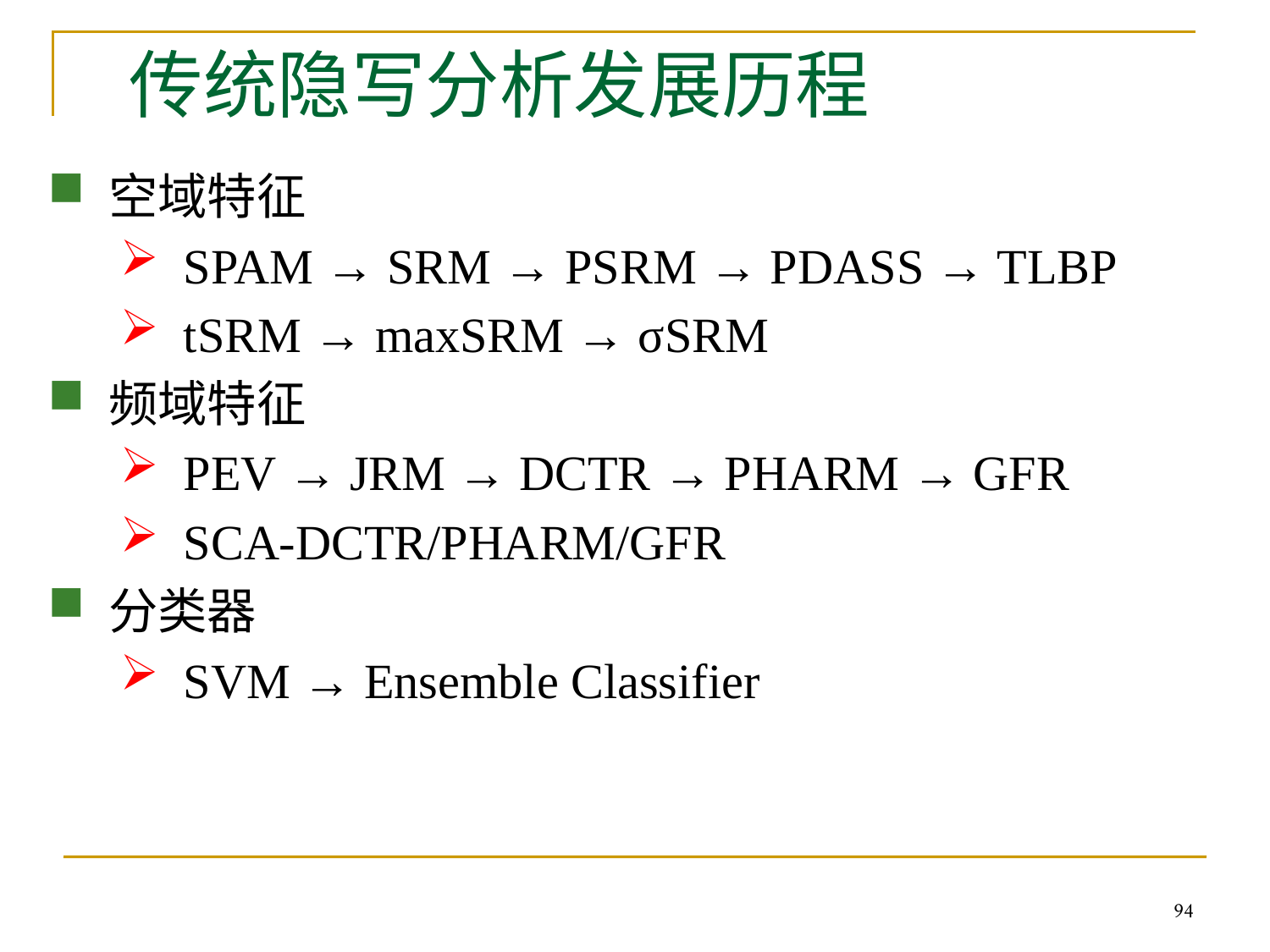

# 传统隐写分析发展历程
空域特征
SPAM → SRM → PSRM → PDASS → TLBP
tSRM → maxSRM → σSRM
频域特征
PEV → JRM → DCTR → PHARM → GFR
SCA-DCTR/PHARM/GFR
分类器
SVM → Ensemble Classifier
94